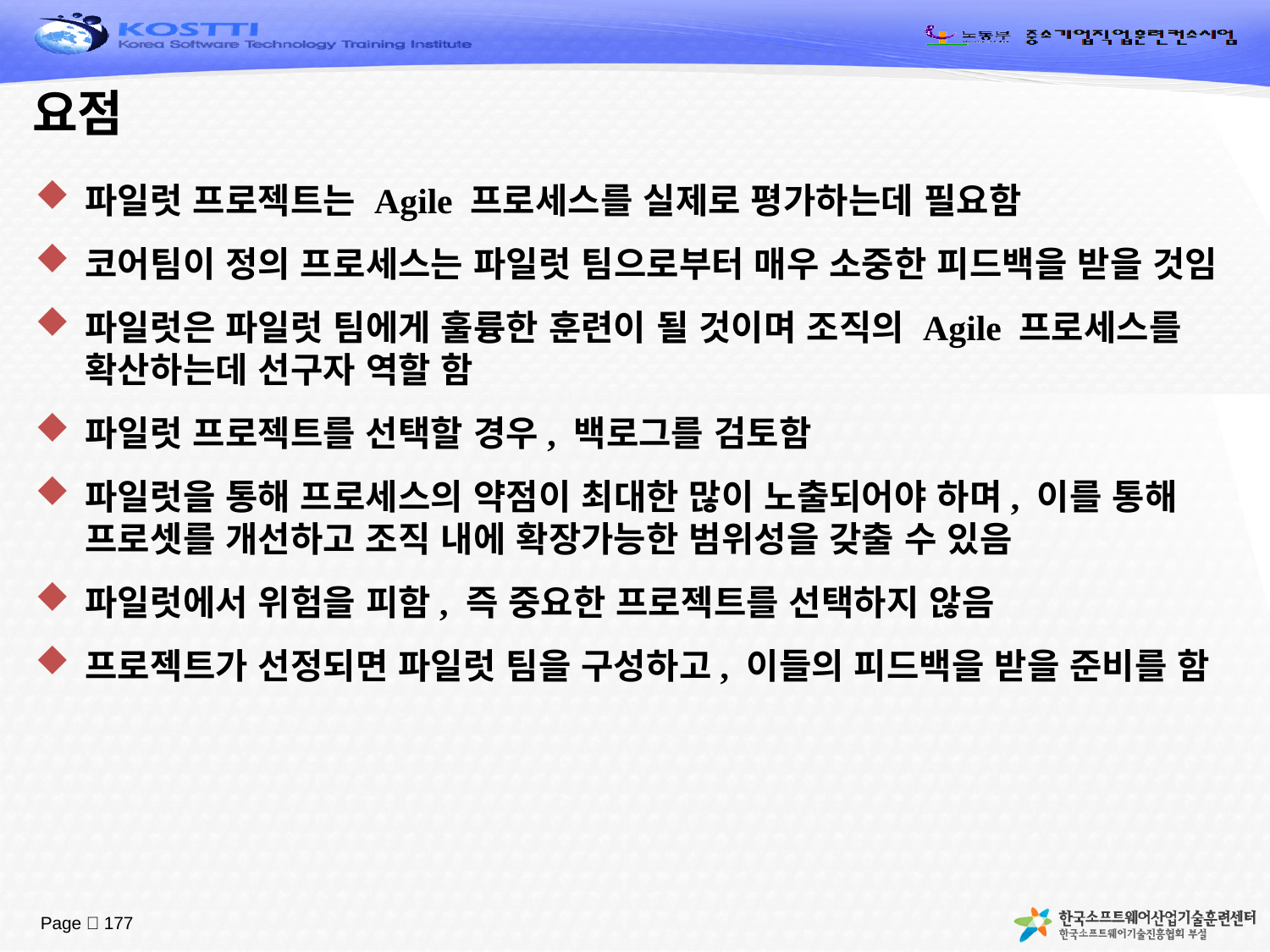

# 요점
파일럿 프로젝트는 Agile 프로세스를 실제로 평가하는데 필요함
코어팀이 정의 프로세스는 파일럿 팀으로부터 매우 소중한 피드백을 받을 것임
파일럿은 파일럿 팀에게 훌륭한 훈련이 될 것이며 조직의 Agile 프로세스를 확산하는데 선구자 역할 함
파일럿 프로젝트를 선택할 경우, 백로그를 검토함
파일럿을 통해 프로세스의 약점이 최대한 많이 노출되어야 하며, 이를 통해 프로셋를 개선하고 조직 내에 확장가능한 범위성을 갖출 수 있음
파일럿에서 위험을 피함, 즉 중요한 프로젝트를 선택하지 않음
프로젝트가 선정되면 파일럿 팀을 구성하고, 이들의 피드백을 받을 준비를 함